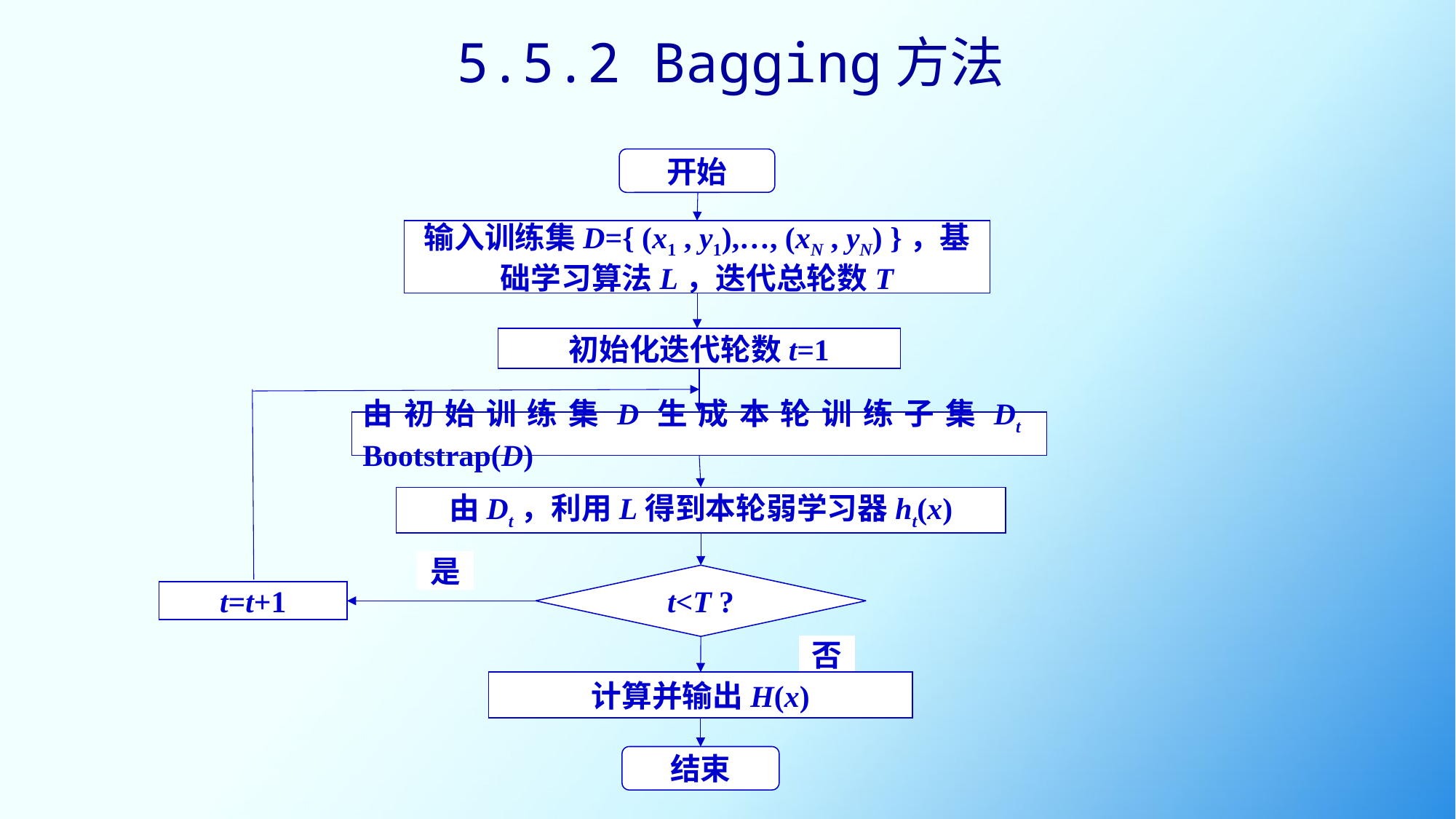

5.5.2 Bagging方法
开始
输入训练集D={ (x1 , y1),…, (xN , yN) }，基础学习算法L，迭代总轮数T
初始化迭代轮数t=1
由初始训练集D生成本轮训练子集Dt  Bootstrap(D)
由Dt，利用L得到本轮弱学习器ht(x)
t<T ?
t=t+1
否
计算并输出H(x)
结束
是